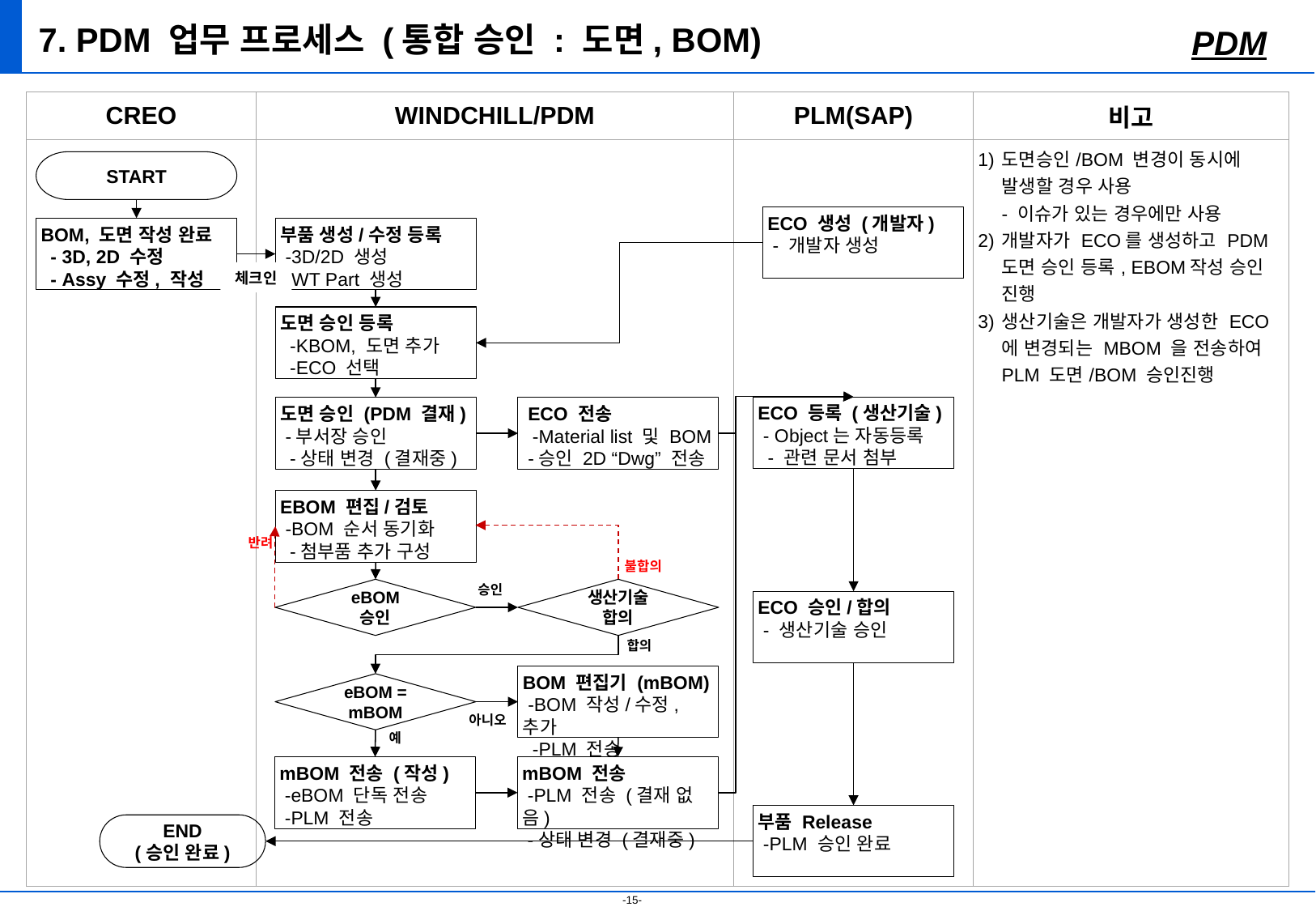

# 7. PDM 업무 프로세스 (통합 승인 : 도면, BOM)
PDM
| CREO | WINDCHILL/PDM | PLM(SAP) | 비고 |
| --- | --- | --- | --- |
|  |  |  | 도면승인/BOM 변경이 동시에 발생할 경우 사용 - 이슈가 있는 경우에만 사용 개발자가 ECO를 생성하고 PDM 도면 승인 등록, EBOM작성 승인 진행 생산기술은 개발자가 생성한 ECO에 변경되는 MBOM 을 전송하여 PLM 도면/BOM 승인진행 |
START
ECO 생성 (개발자)
 - 개발자 생성
BOM, 도면 작성 완료
 - 3D, 2D 수정
 - Assy 수정, 작성
부품 생성/수정 등록
 -3D/2D 생성
 -WT Part 생성
체크인
도면 승인 등록
 -KBOM, 도면 추가
 -ECO 선택
ECO 등록 (생산기술)
 - Object는 자동등록
 - 관련 문서 첨부
도면 승인 (PDM 결재)
 -부서장 승인
 -상태 변경 (결재중)
 ECO 전송
 -Material list 및 BOM
 -승인 2D “Dwg” 전송
EBOM 편집/검토
 -BOM 순서 동기화
 -첨부품 추가 구성
반려
불합의
승인
eBOM
승인
생산기술
합의
ECO 승인/합의
 - 생산기술 승인
합의
BOM 편집기 (mBOM)
 -BOM 작성/수정,추가
 -PLM 전송
eBOM = mBOM
아니오
예
mBOM 전송 (작성)
 -eBOM 단독 전송
 -PLM 전송
mBOM 전송
 -PLM 전송 (결재 없음)
 -상태 변경 (결재중)
부품 Release
 -PLM 승인 완료
END
(승인 완료)